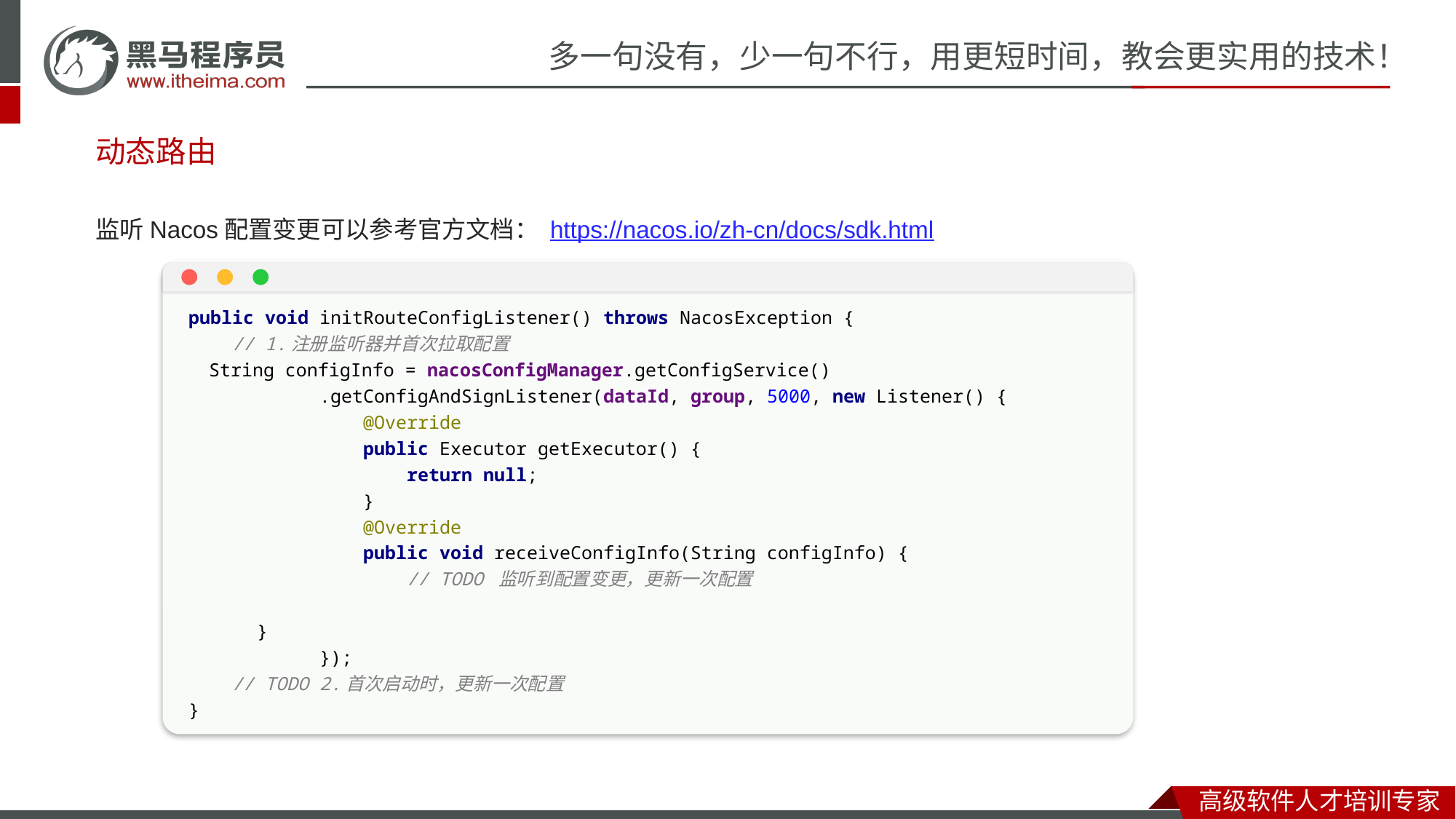

动态路由
监听Nacos配置变更可以参考官方文档： https://nacos.io/zh-cn/docs/sdk.html

public void initRouteConfigListener() throws NacosException {
    // 1.注册监听器并首次拉取配置
    String configInfo = nacosConfigManager.getConfigService()
            .getConfigAndSignListener(dataId, group, 5000, new Listener() {
                @Override
                public Executor getExecutor() {
                    return null;
                }
                @Override
                public void receiveConfigInfo(String configInfo) {
                    // TODO 监听到配置变更，更新一次配置
                }
            });
    // TODO 2.首次启动时，更新一次配置
}